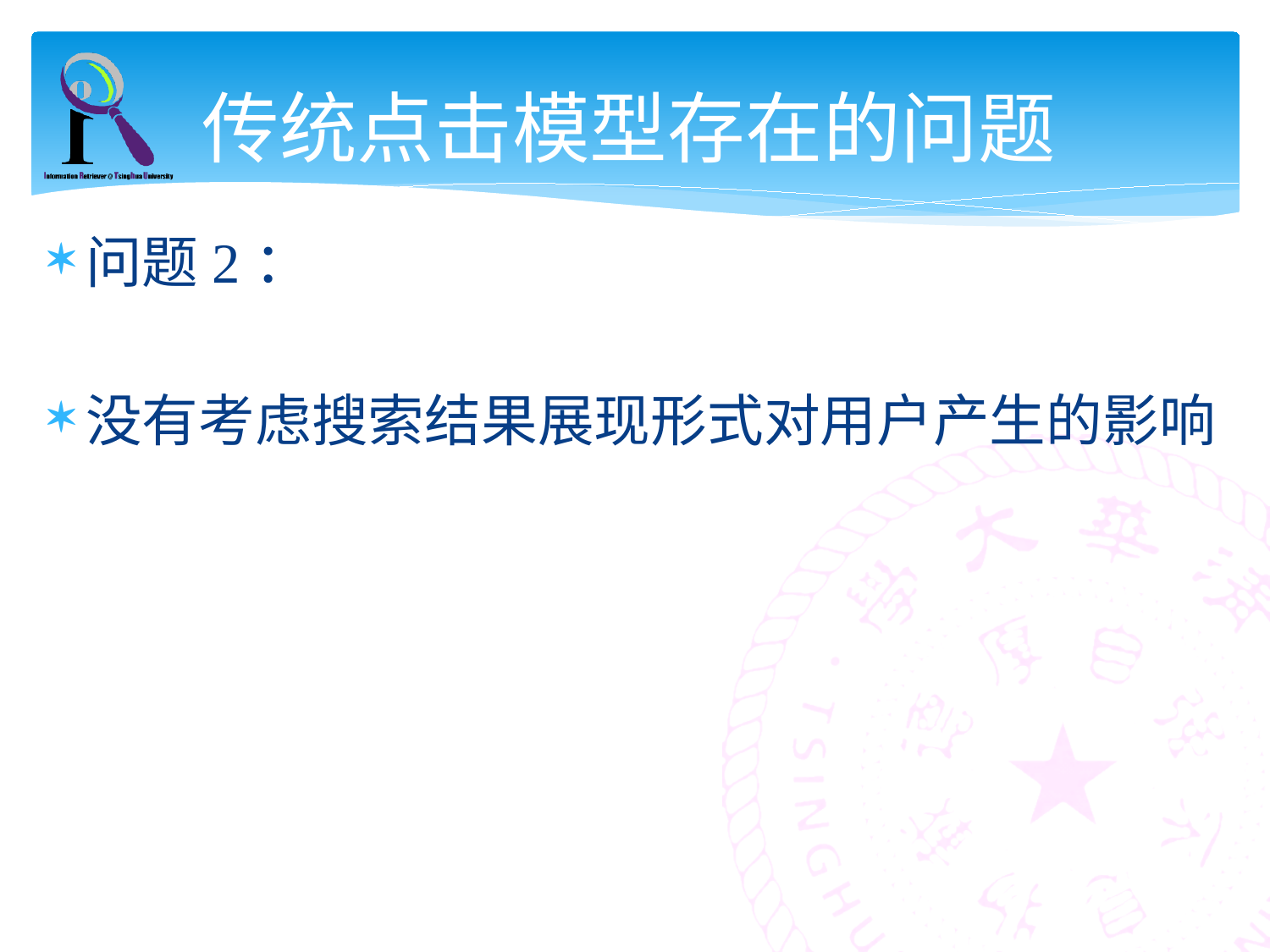

# 传统点击模型存在的问题
问题2：

没有考虑搜索结果展现形式对用户产生的影响